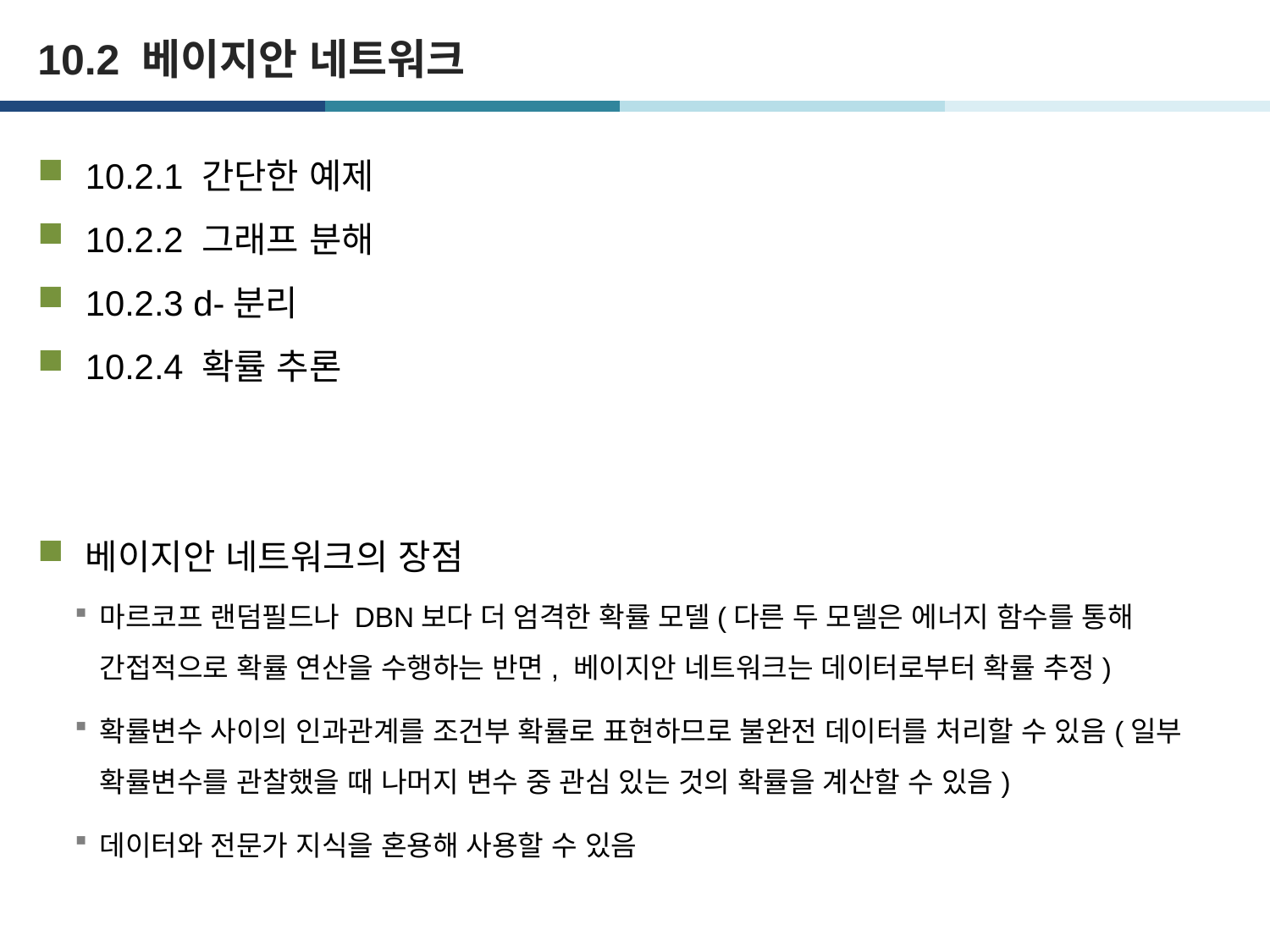

# 10.2 베이지안 네트워크
10.2.1 간단한 예제
10.2.2 그래프 분해
10.2.3 d-분리
10.2.4 확률 추론

베이지안 네트워크의 장점
마르코프 랜덤필드나 DBN보다 더 엄격한 확률 모델(다른 두 모델은 에너지 함수를 통해 간접적으로 확률 연산을 수행하는 반면, 베이지안 네트워크는 데이터로부터 확률 추정)
확률변수 사이의 인과관계를 조건부 확률로 표현하므로 불완전 데이터를 처리할 수 있음(일부 확률변수를 관찰했을 때 나머지 변수 중 관심 있는 것의 확률을 계산할 수 있음)
데이터와 전문가 지식을 혼용해 사용할 수 있음